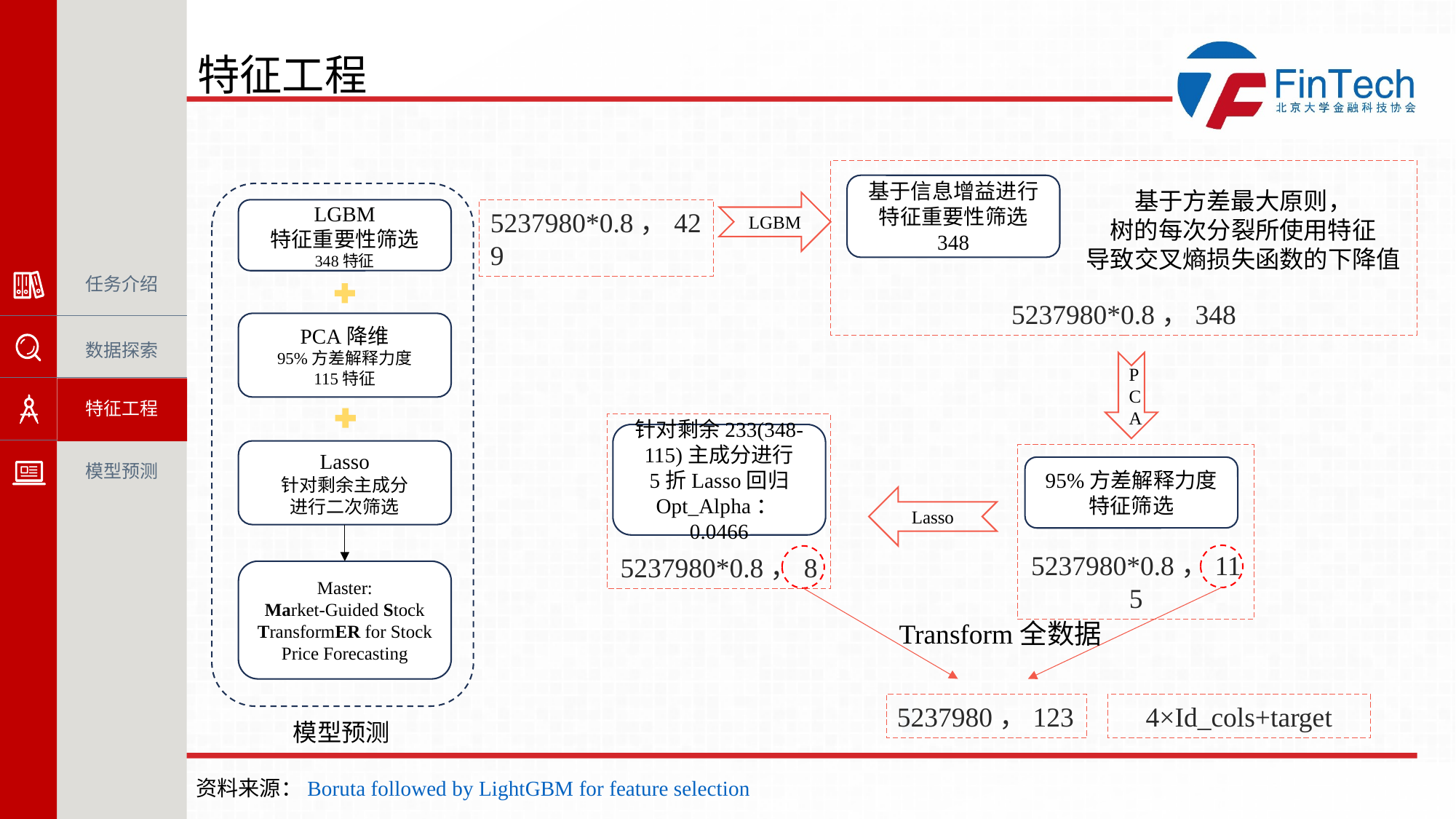

任务介绍

数据探索

特征工程

模型预测

特征工程

5237980*0.8，348
基于信息增益进行特征重要性筛选
348
基于方差最大原则，
树的每次分裂所使用特征
导致交叉熵损失函数的下降值

LGBM
特征重要性筛选
348特征

PCA降维
95%方差解释力度
115特征

Lasso
针对剩余主成分
进行二次筛选
Master:
Market-Guided Stock TransformER for Stock Price Forecasting
模型预测
LGBM
5237980*0.8，429
PCA

5237980*0.8，8
针对剩余233(348-115)主成分进行
5折Lasso回归
Opt_Alpha：0.0466

5237980*0.8，115
95%方差解释力度
特征筛选
Lasso

Transform全数据
5237980，123
4×Id_cols+target
资料来源：Boruta followed by LightGBM for feature selection